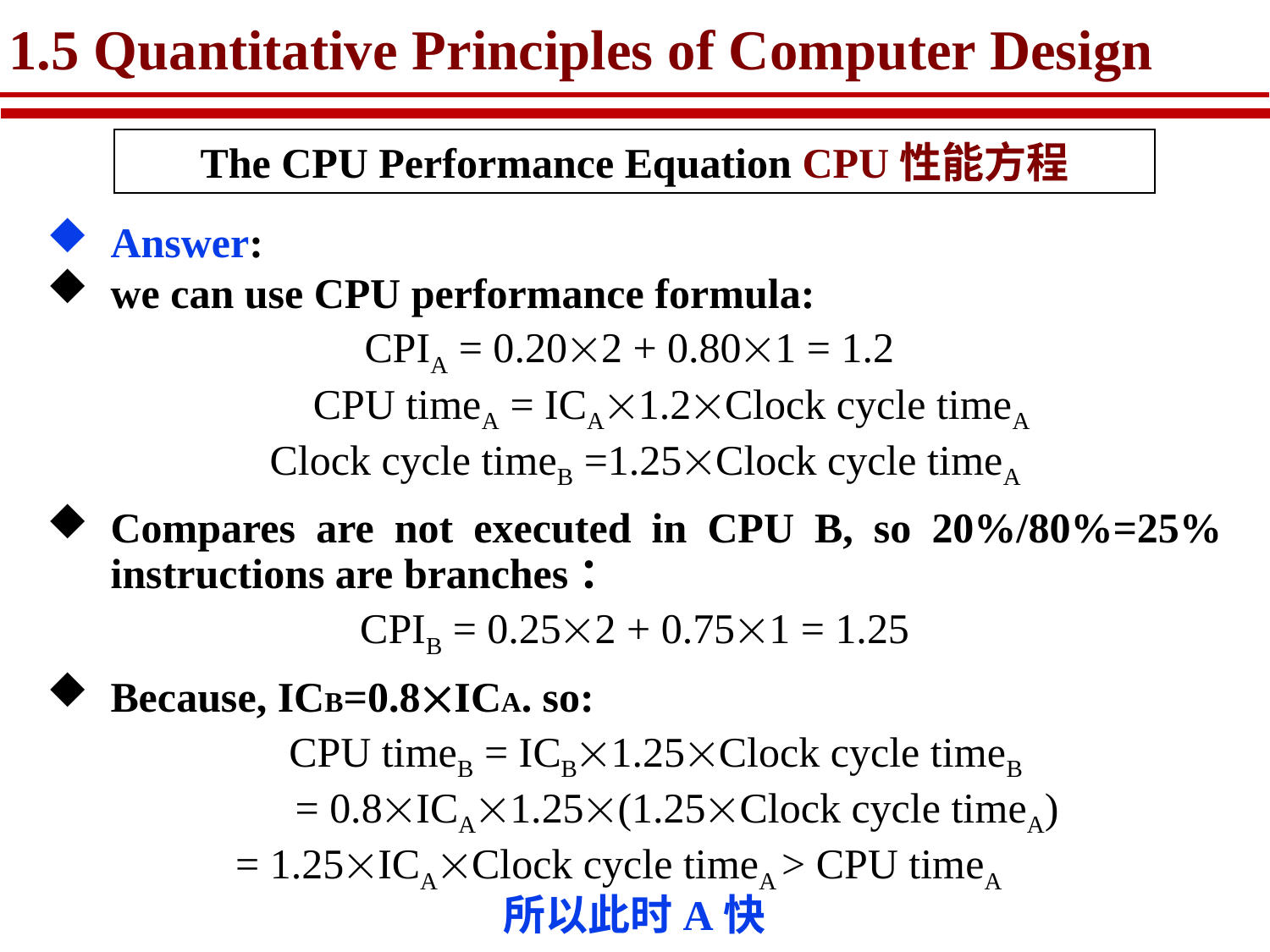

# 1.5 Quantitative Principles of Computer Design
The CPU Performance Equation CPU性能方程
Answer:
we can use CPU performance formula:
CPIA = 0.20×2 + 0.80×1 = 1.2
       CPU timeA = ICA×1.2×Clock cycle timeA
   Clock cycle timeB =1.25×Clock cycle timeA
Compares are not executed in CPU B, so 20%/80%=25% instructions are branches：
CPIB = 0.25×2 + 0.75×1 = 1.25
Because, ICB=0.8×ICA. so:
     CPU timeB = ICB×1.25×Clock cycle timeB
        = 0.8×ICA×1.25×(1.25×Clock cycle timeA)
        = 1.25×ICA×Clock cycle timeA > CPU timeA
所以此时A快